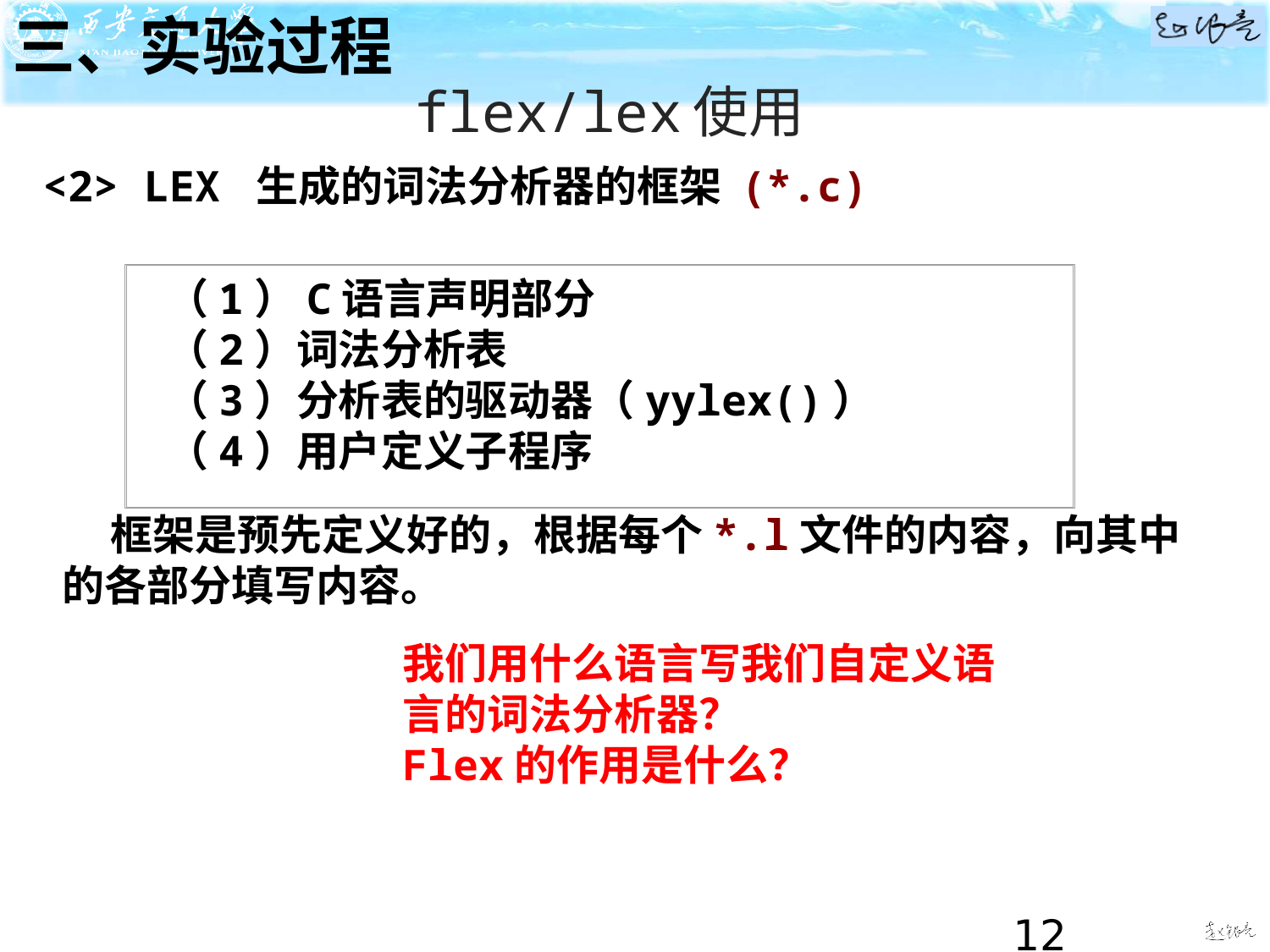

三、实验过程
#
flex/lex使用
<2> LEX 生成的词法分析器的框架 (*.c)

（1）C语言声明部分
（2）词法分析表
（3）分析表的驱动器（yylex()）
（4）用户定义子程序

    框架是预先定义好的，根据每个*.l文件的内容，向其中的各部分填写内容。
我们用什么语言写我们自定义语言的词法分析器？
Flex的作用是什么？
12